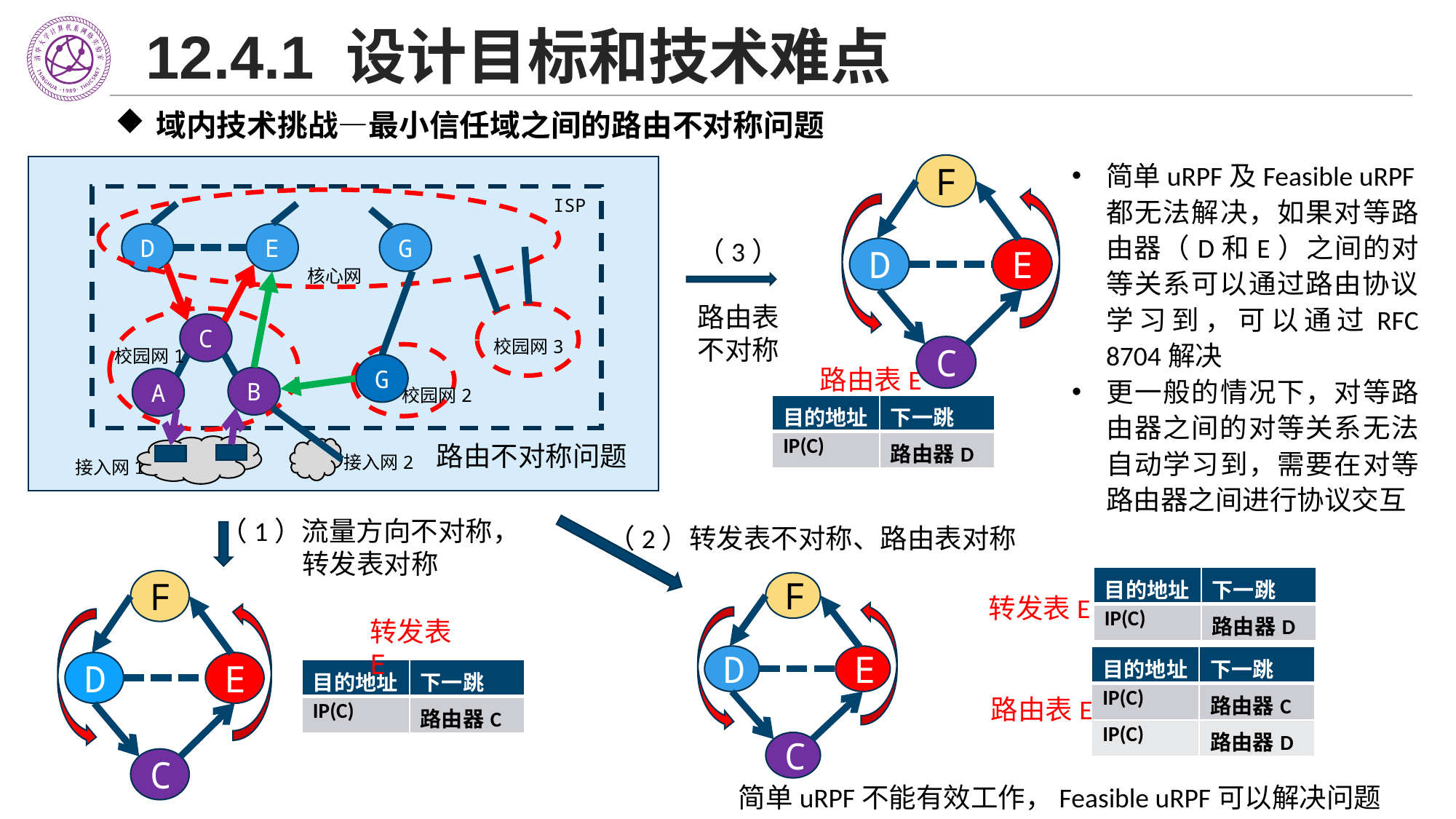

# 12.4.1 设计目标和技术难点
域内技术挑战—最小信任域之间的路由不对称问题
简单uRPF及Feasible uRPF都无法解决，如果对等路由器（D和E）之间的对等关系可以通过路由协议学习到，可以通过RFC 8704解决
更一般的情况下，对等路由器之间的对等关系无法自动学习到，需要在对等路由器之间进行协议交互
F

D
E
C

ISP

D
E
G
核心网

C
校园网3
校园网1

G
B
A
校园网2

接入网2

接入网1
（3）

路由表
不对称

路由表E
| 目的地址 | 下一跳 |
| --- | --- |
| IP(C) | 路由器D |
路由不对称问题
（1）流量方向不对称，
转发表对称
（2）转发表不对称、路由表对称

| 目的地址 | 下一跳 |
| --- | --- |
| IP(C) | 路由器D |
F

D
E
C
F

D
E
C
转发表E
转发表E
| 目的地址 | 下一跳 |
| --- | --- |
| IP(C) | 路由器C |
| IP(C) | 路由器D |
| 目的地址 | 下一跳 |
| --- | --- |
| IP(C) | 路由器C |
路由表E
简单uRPF不能有效工作，Feasible uRPF可以解决问题